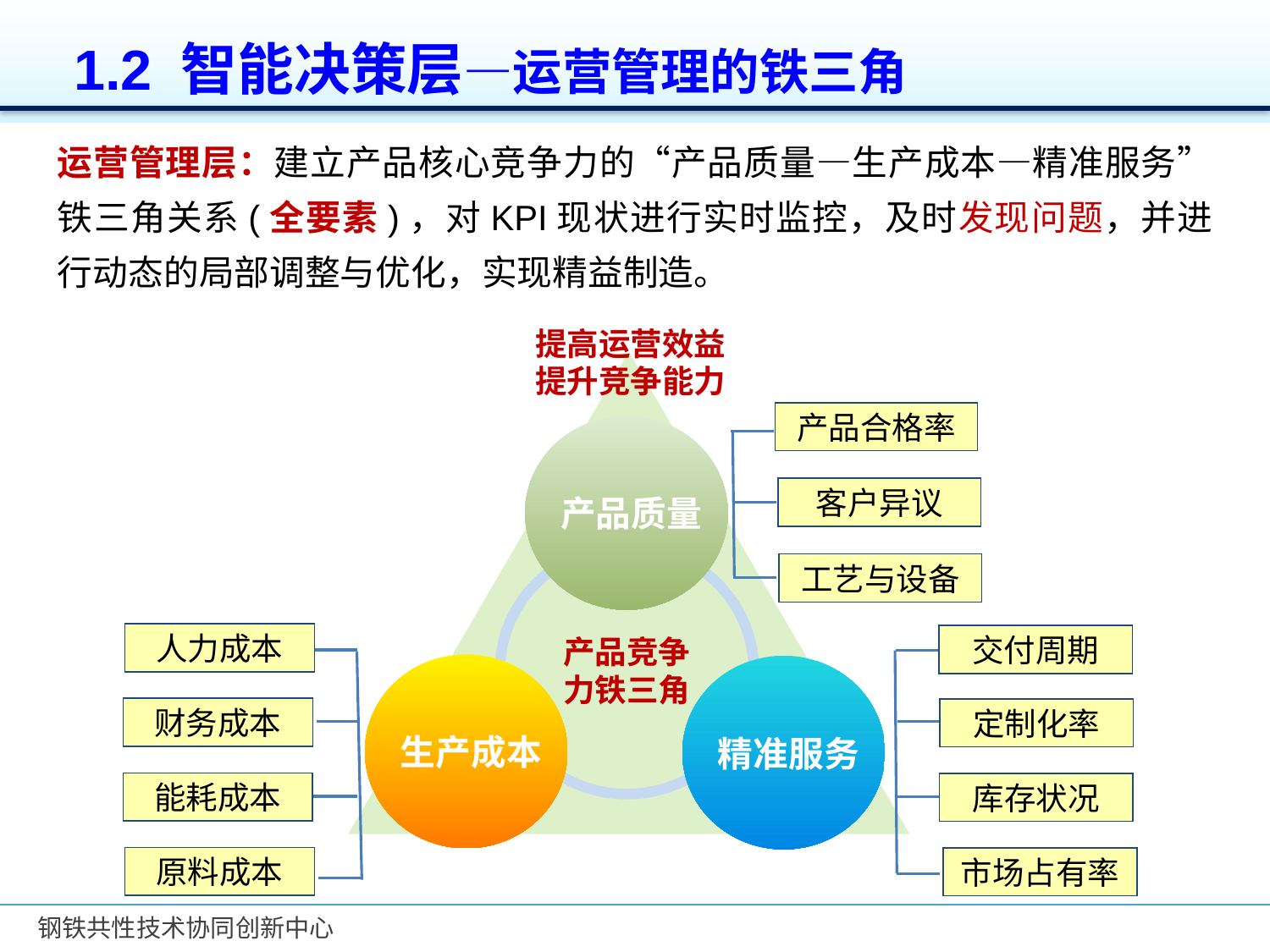

1.2 智能决策层—运营管理的铁三角
运营管理层：建立产品核心竞争力的“产品质量—生产成本—精准服务”铁三角关系(全要素)，对KPI现状进行实时监控，及时发现问题，并进行动态的局部调整与优化，实现精益制造。
提高运营效益
提升竞争能力

产品合格率
产品质量
客户异议
产品竞争力铁三角
工艺与设备
人力成本
交付周期
生产成本
精准服务
财务成本
定制化率
能耗成本
库存状况
原料成本
市场占有率